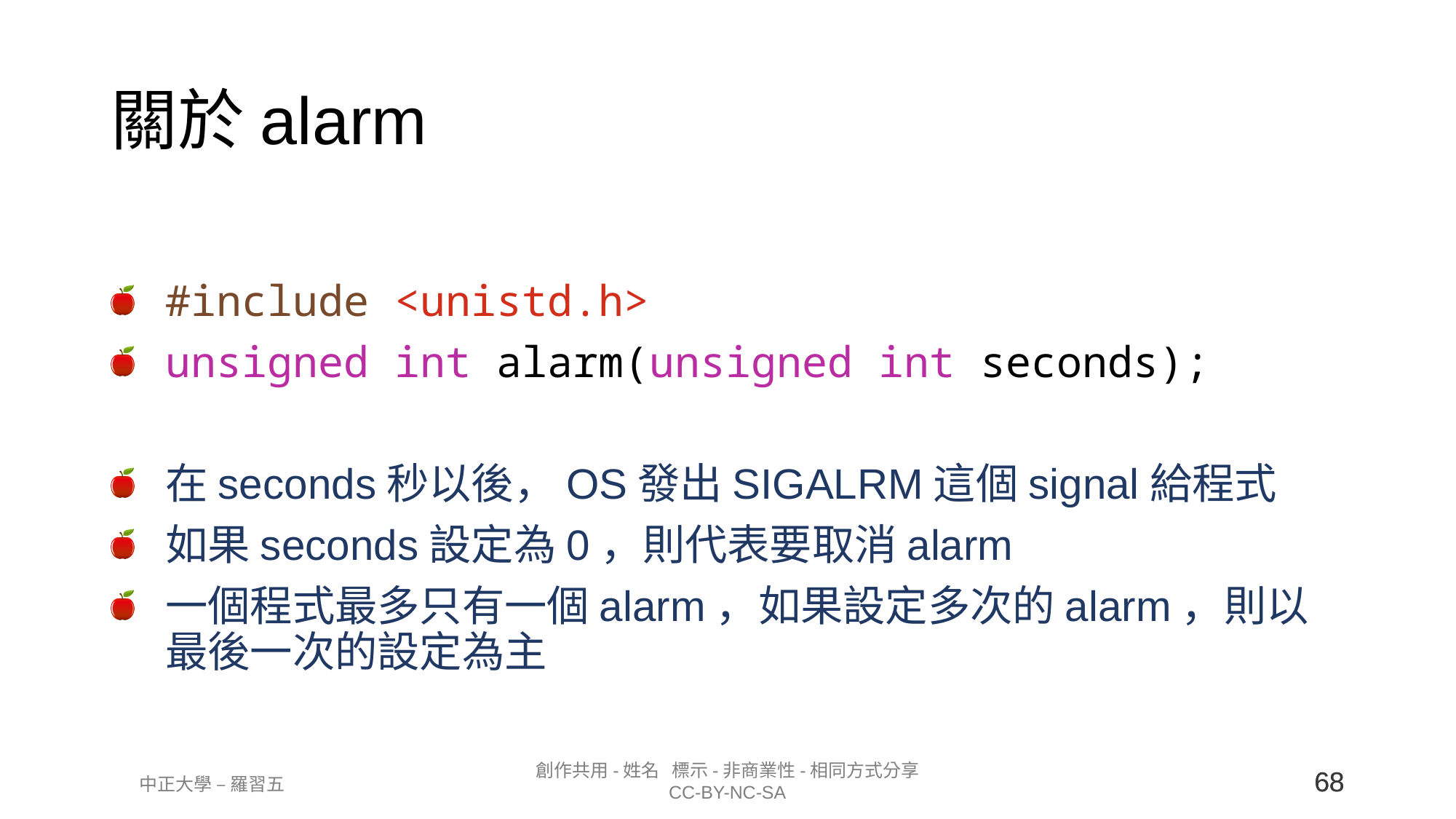

# 關於alarm
#include <unistd.h>
unsigned int alarm(unsigned int seconds);

在seconds秒以後，OS發出SIGALRM這個signal給程式
如果seconds設定為0，則代表要取消alarm
一個程式最多只有一個alarm，如果設定多次的alarm，則以最後一次的設定為主